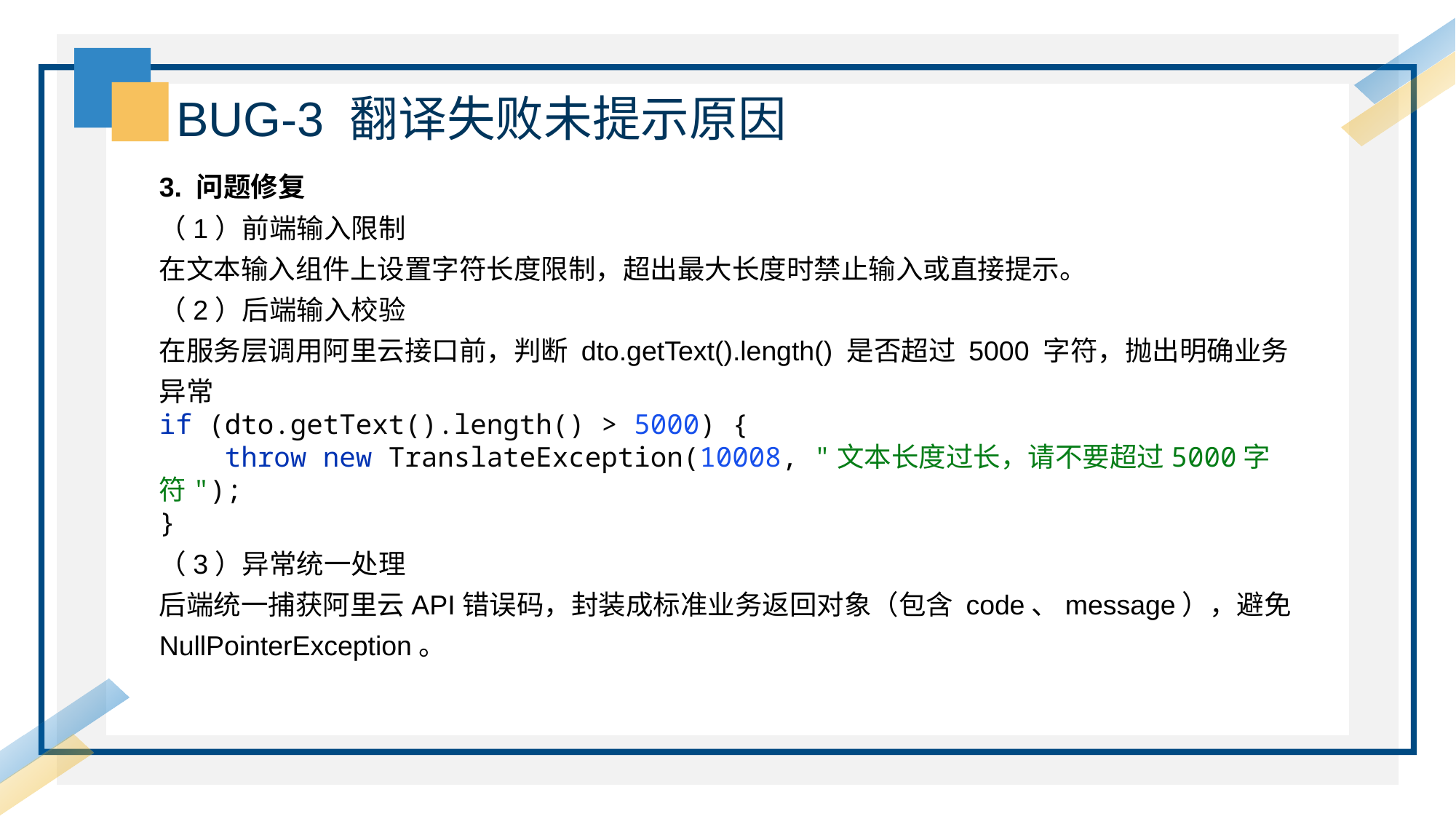

BUG-3 翻译失败未提示原因
3. 问题修复
（1）前端输入限制
在文本输入组件上设置字符长度限制，超出最大长度时禁止输入或直接提示。
（2）后端输入校验
在服务层调用阿里云接口前，判断 dto.getText().length() 是否超过 5000 字符，抛出明确业务异常
if (dto.getText().length() > 5000) {
    throw new TranslateException(10008, "文本长度过长，请不要超过5000字符");
}
（3）异常统一处理
后端统一捕获阿里云API错误码，封装成标准业务返回对象（包含 code、message），避免 NullPointerException。